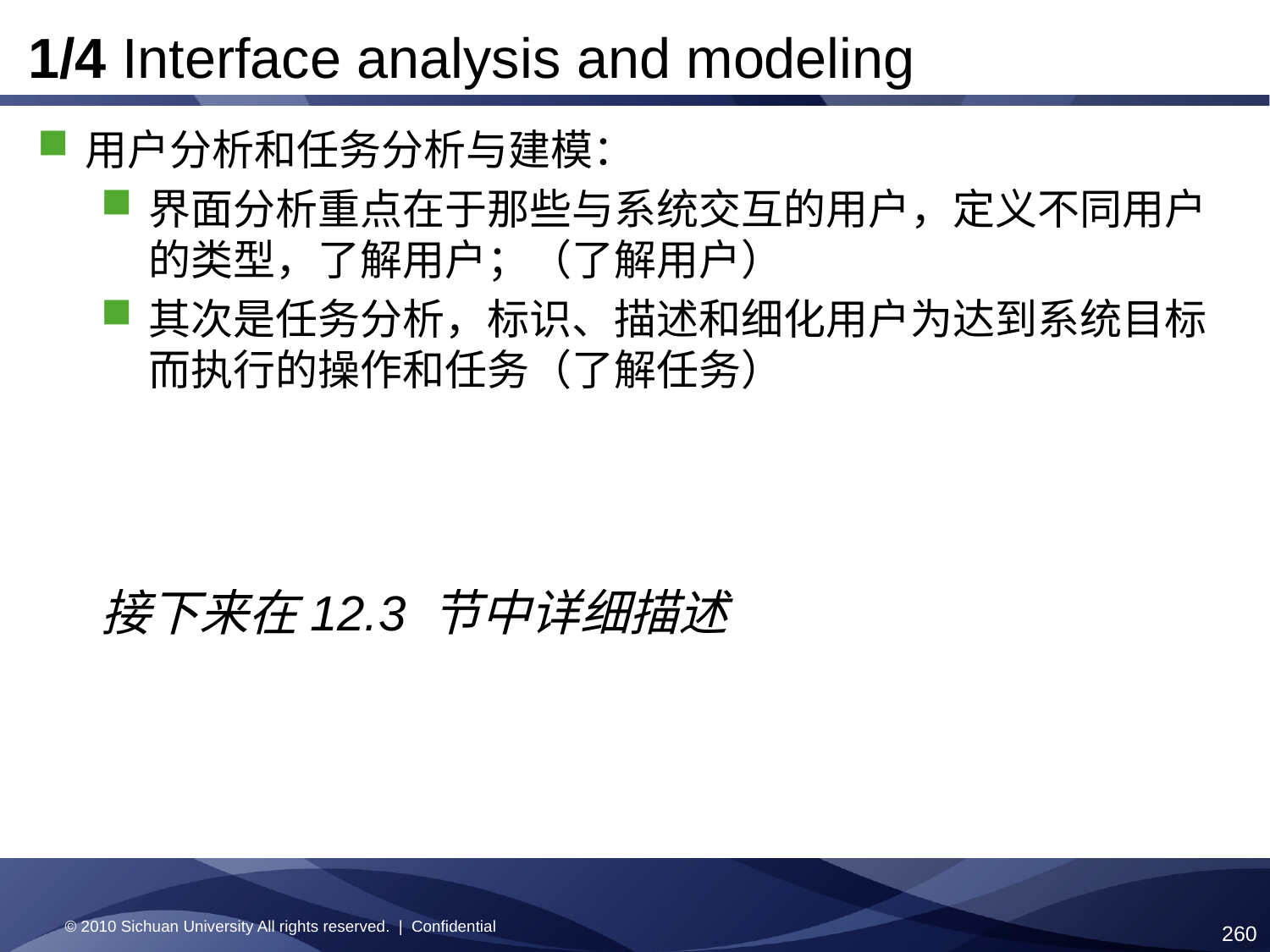

1/4 Interface analysis and modeling
用户分析和任务分析与建模：
界面分析重点在于那些与系统交互的用户，定义不同用户的类型，了解用户；（了解用户）
其次是任务分析，标识、描述和细化用户为达到系统目标而执行的操作和任务（了解任务）

接下来在12.3 节中详细描述
© 2010 Sichuan University All rights reserved.  |  Confidential
260